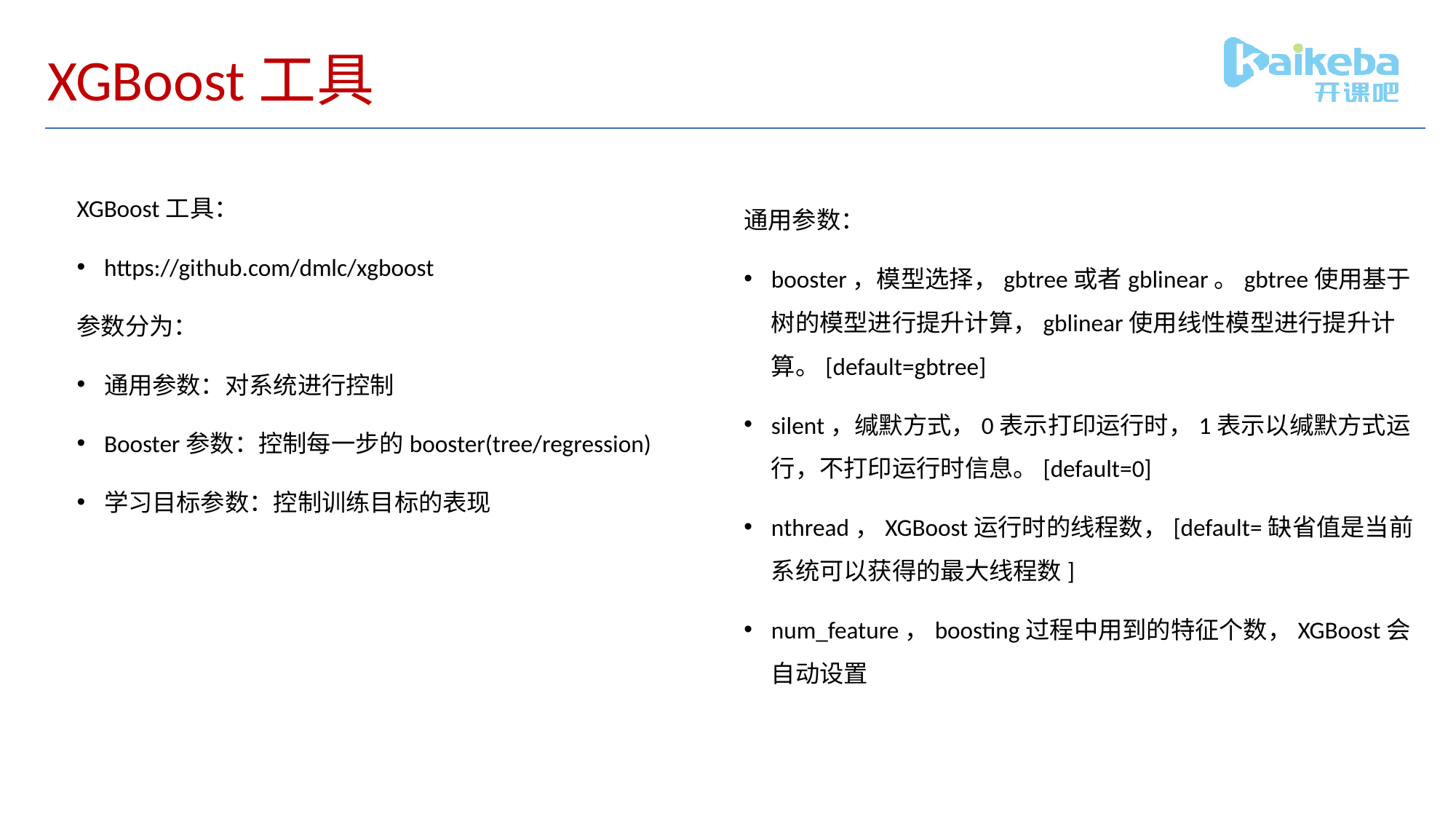

# XGBoost工具
XGBoost工具：
https://github.com/dmlc/xgboost
参数分为：
通用参数：对系统进行控制
Booster参数：控制每一步的booster(tree/regression)
学习目标参数：控制训练目标的表现

通用参数：
booster，模型选择，gbtree或者gblinear。gbtree使用基于树的模型进行提升计算，gblinear使用线性模型进行提升计算。[default=gbtree]
silent，缄默方式，0表示打印运行时，1表示以缄默方式运行，不打印运行时信息。[default=0]
nthread，XGBoost运行时的线程数，[default=缺省值是当前系统可以获得的最大线程数]
num_feature，boosting过程中用到的特征个数，XGBoost会自动设置